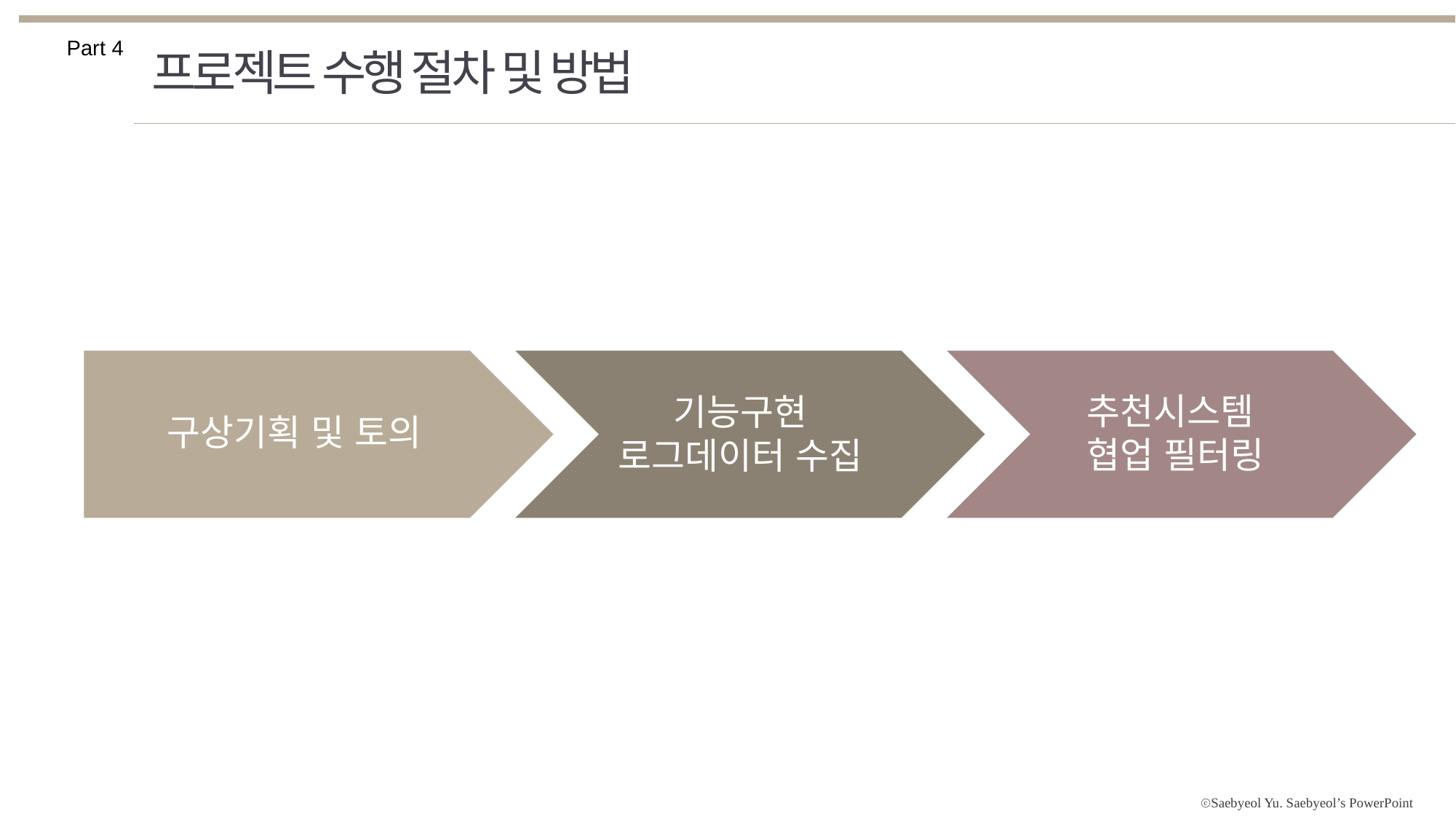

Part 4
프로젝트 수행 절차 및 방법

추천시스템
협업 필터링
기능구현
로그데이터 수집
구상기획 및 토의